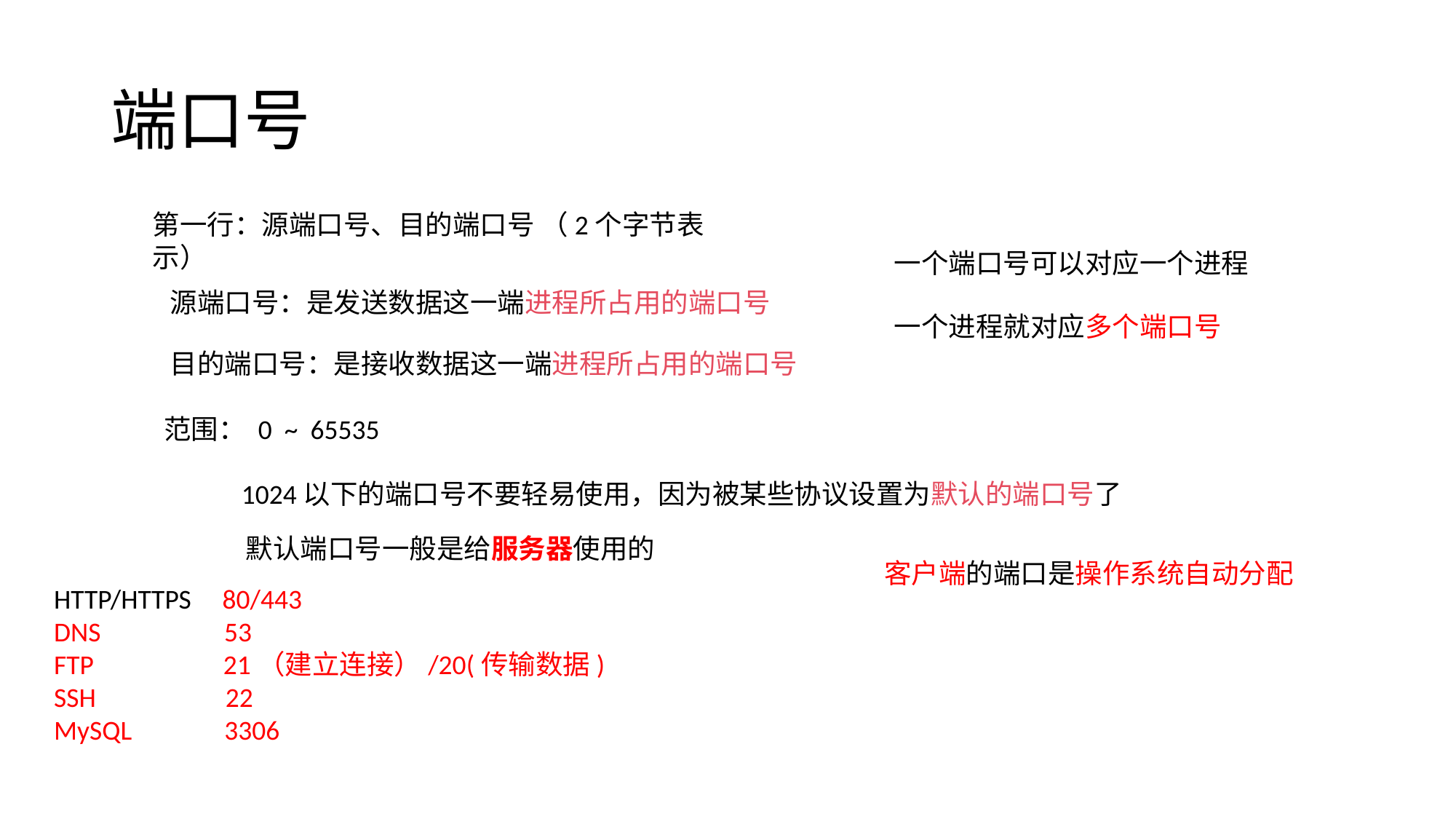

# 端口号
第一行：源端口号、目的端口号 （2个字节表示）
一个端口号可以对应一个进程
源端口号：是发送数据这一端进程所占用的端口号
一个进程就对应多个端口号
目的端口号：是接收数据这一端进程所占用的端口号
范围： 0  ~  65535
1024以下的端口号不要轻易使用，因为被某些协议设置为默认的端口号了
默认端口号一般是给服务器使用的
客户端的端口是操作系统自动分配
HTTP/HTTPS     80/443
DNS                    53
FTP                     21（建立连接）/20(传输数据)
SSH                     22
MySQL               3306